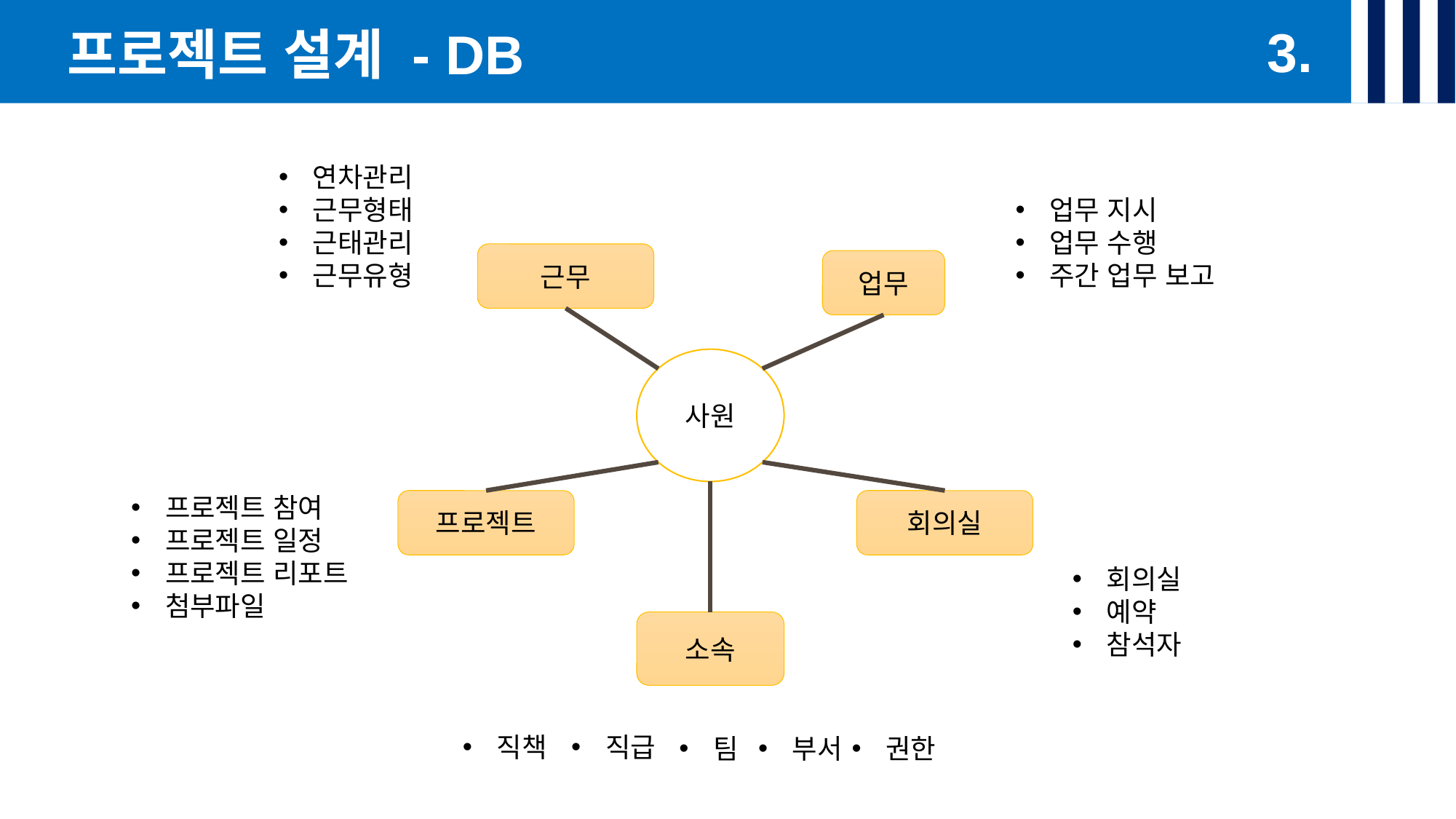

\

3.
프로젝트 설계 - DB
연차관리
근무형태
근태관리
근무유형
업무 지시
업무 수행
주간 업무 보고

근무
업무
사원
프로젝트 참여
프로젝트 일정
프로젝트 리포트
첨부파일
프로젝트
회의실
회의실
예약
참석자
소속
직책
직급
부서
권한
팀